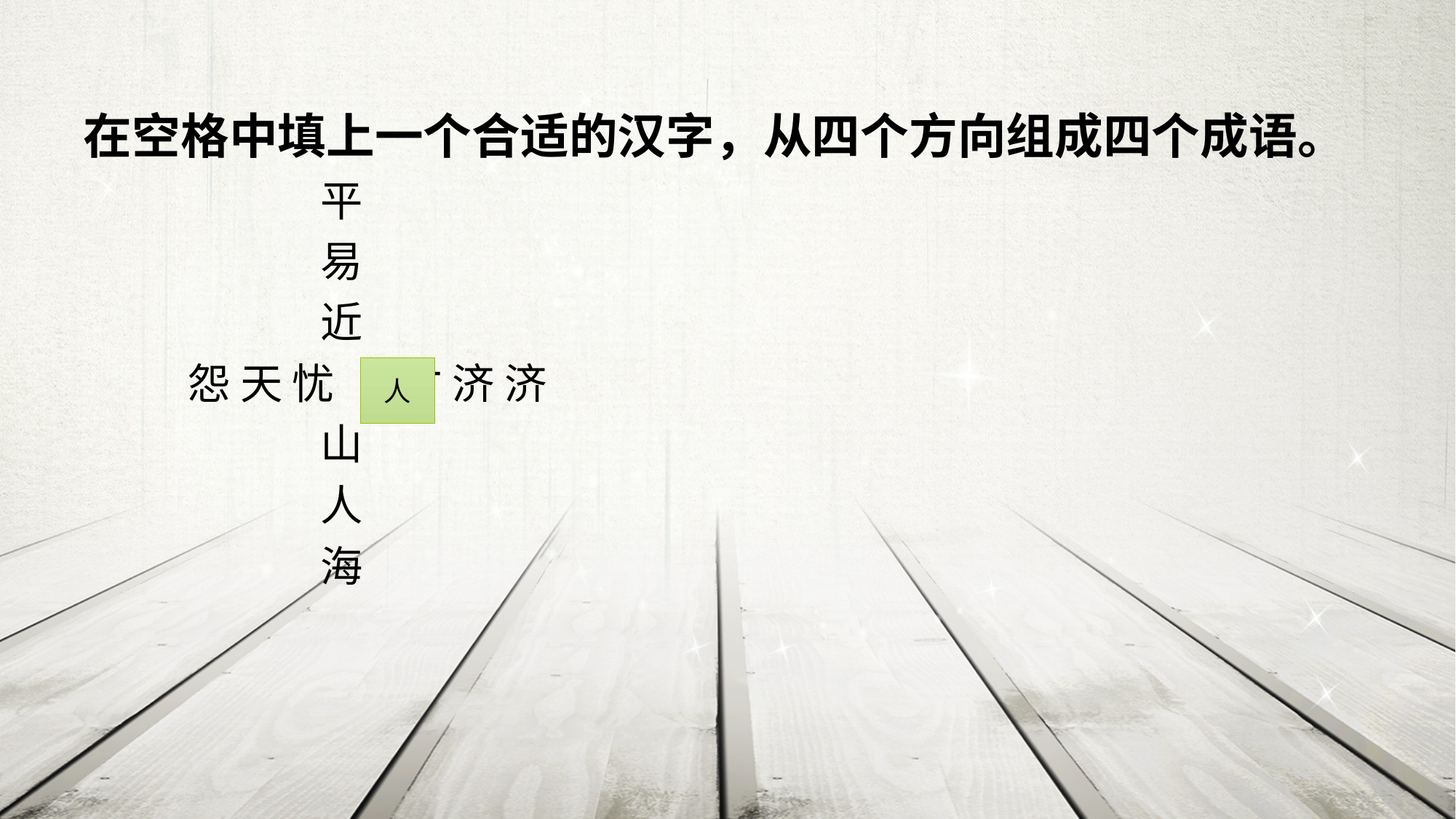

在空格中填上一个合适的汉字，从四个方向组成四个成语。
                        平
                        易
                        近
          怨 天 忧       才 济 济
                        山
                        人
                        海
人